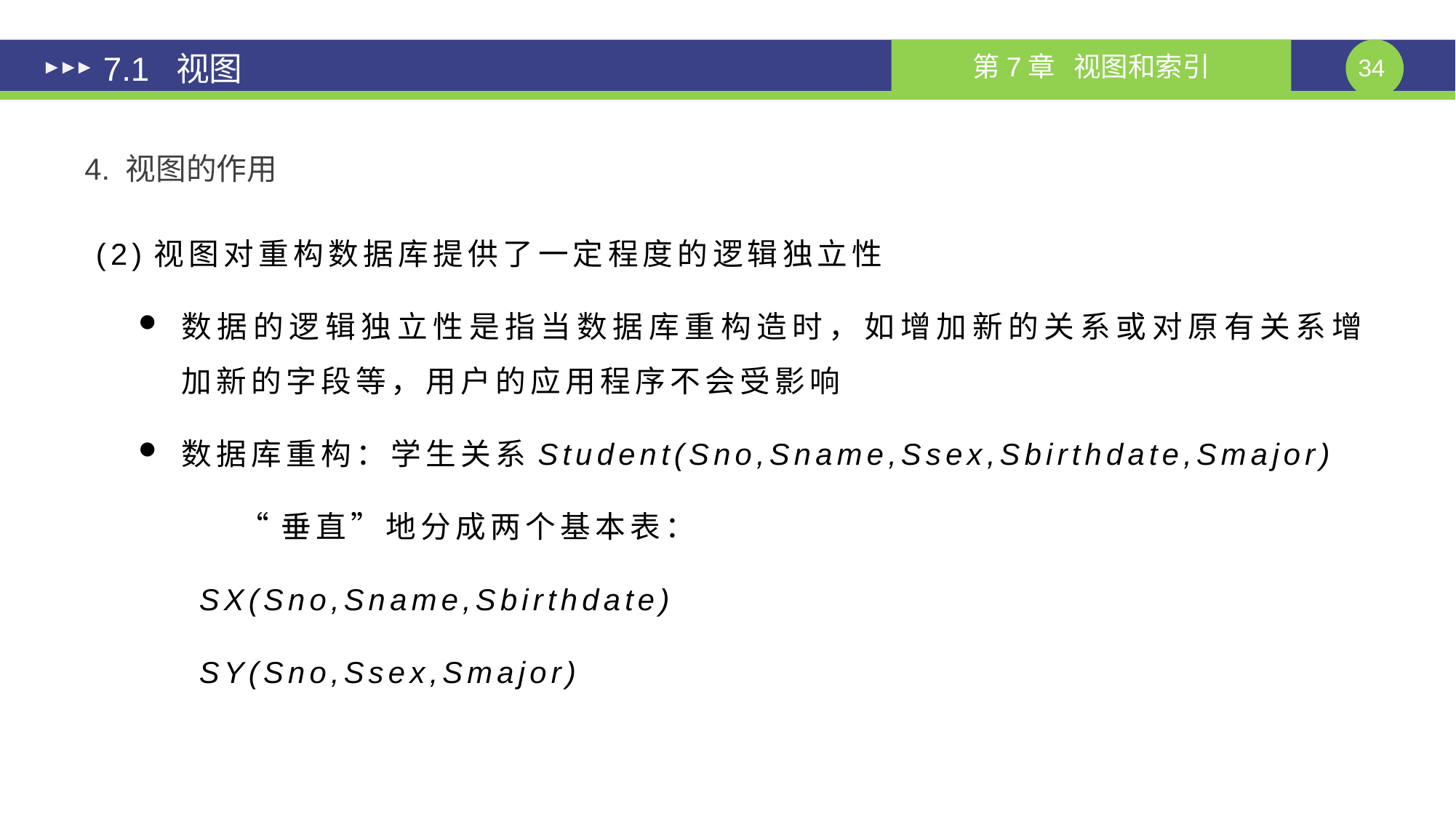

7.1  视图
4. 视图的作用
(2)视图对重构数据库提供了一定程度的逻辑独立性
数据的逻辑独立性是指当数据库重构造时，如增加新的关系或对原有关系增加新的字段等，用户的应用程序不会受影响
数据库重构：学生关系Student(Sno,Sname,Ssex,Sbirthdate,Smajor)
	   “垂直”地分成两个基本表：
        SX(Sno,Sname,Sbirthdate)
        SY(Sno,Ssex,Smajor)